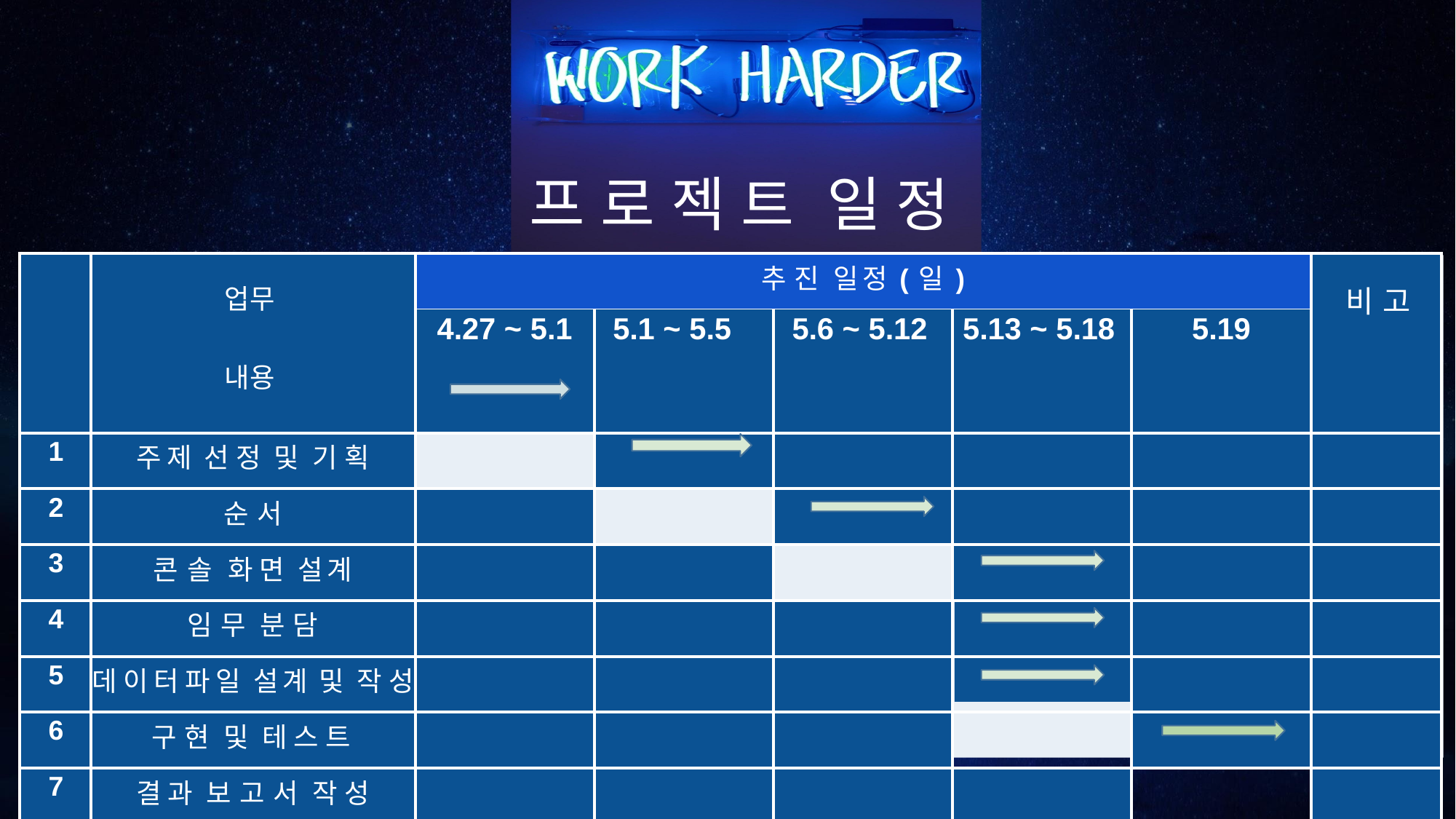

# 프로젝트 일정
|  | 업무 내용 | 추진 일정(일) |  |  |  |  | 비고 |
| --- | --- | --- | --- | --- | --- | --- | --- |
|  |  | 4.27 ~ 5.1 | 5.1 ~ 5.5 | 5.6 ~ 5.12 | 5.13 ~ 5.18 | 5.19 |  |
| 1 | 주제 선정 및 기획 |  |  |  |  |  |  |
| 2 | 순서 |  |  |  |  |  |  |
| 3 | 콘솔 화면 설계 |  |  |  |  |  |  |
| 4 | 임무 분담 |  |  |  |  |  |  |
| 5 | 데이터파일 설계 및 작성 |  |  |  |  |  |  |
| 6 | 구현 및 테스트 |  |  |  |  |  |  |
| 7 | 결과 보고서 작성 |  |  |  |  |  |  |